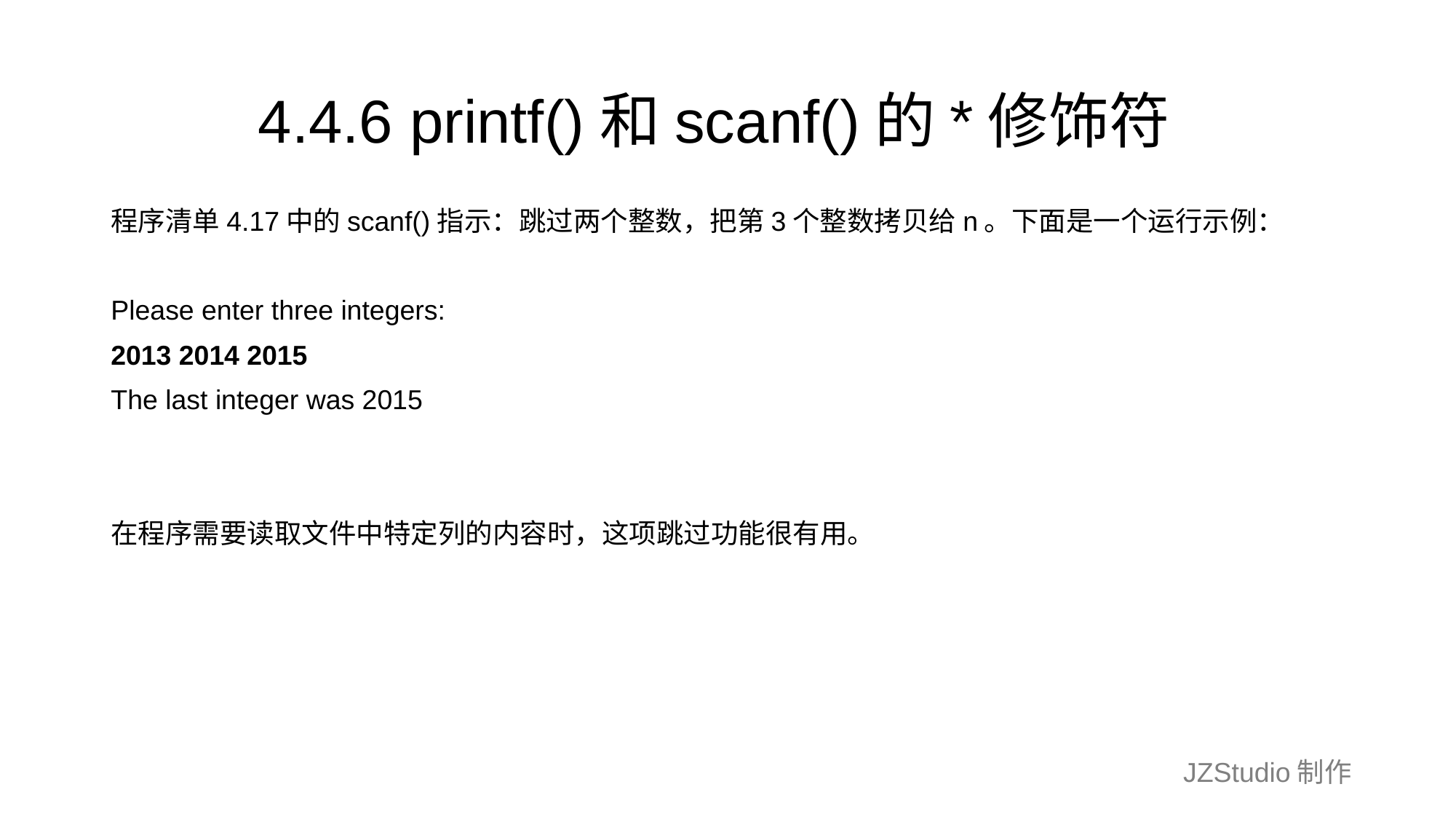

# 4.4.6 printf()和scanf()的*修饰符
程序清单4.17中的scanf()指示：跳过两个整数，把第3个整数拷贝给n。下面是一个运行示例：

Please enter three integers:
2013 2014 2015
The last integer was 2015

在程序需要读取文件中特定列的内容时，这项跳过功能很有用。